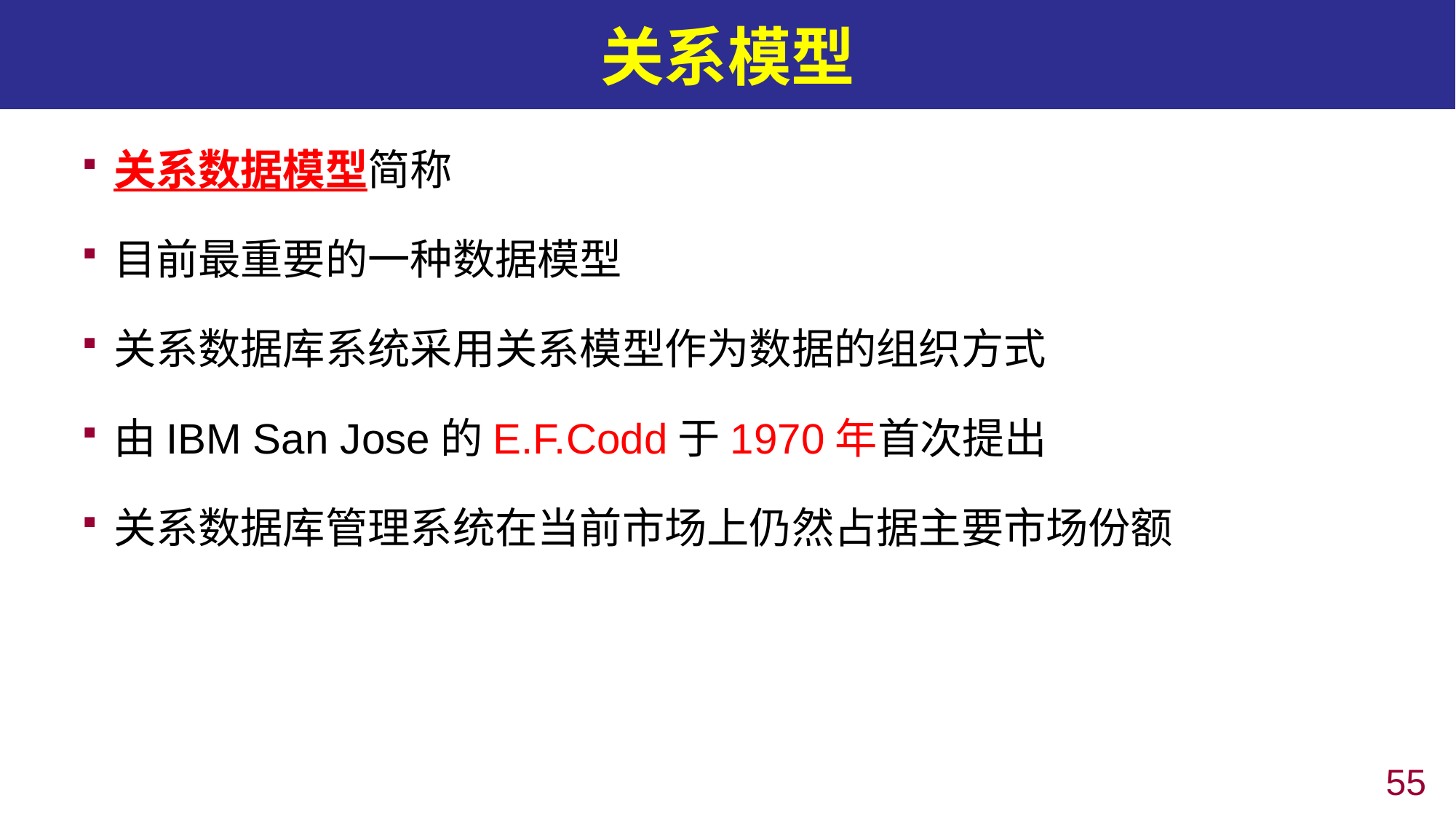

# 关系模型
关系数据模型简称

目前最重要的一种数据模型

关系数据库系统采用关系模型作为数据的组织方式

由IBM San Jose的E.F.Codd于1970年首次提出

关系数据库管理系统在当前市场上仍然占据主要市场份额
55